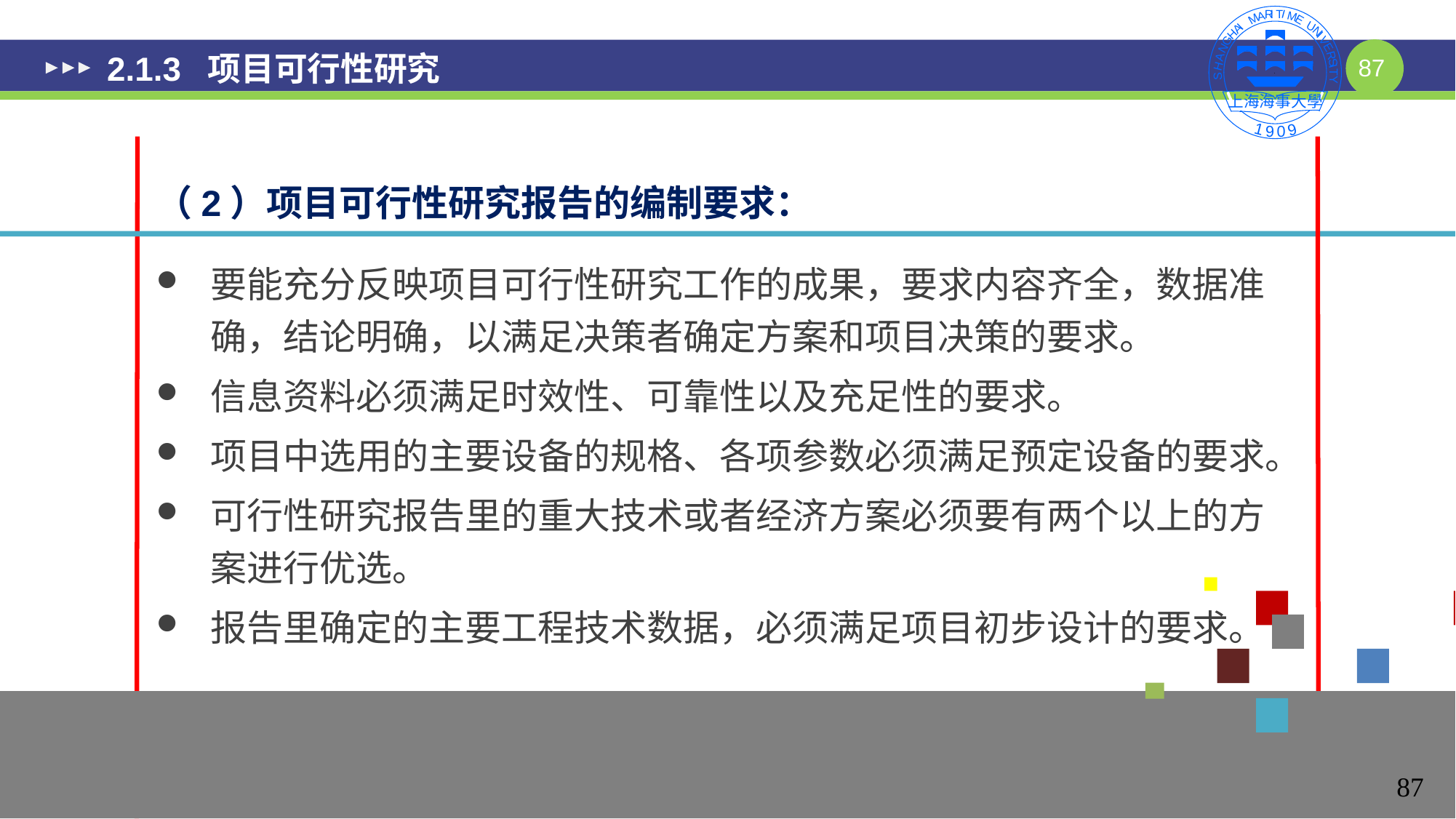

# 2.1.3  项目可行性研究
（2）项目可行性研究报告的编制要求：

要能充分反映项目可行性研究工作的成果，要求内容齐全，数据准确，结论明确，以满足决策者确定方案和项目决策的要求。
信息资料必须满足时效性、可靠性以及充足性的要求。
项目中选用的主要设备的规格、各项参数必须满足预定设备的要求。
可行性研究报告里的重大技术或者经济方案必须要有两个以上的方案进行优选。
报告里确定的主要工程技术数据，必须满足项目初步设计的要求。

87
87